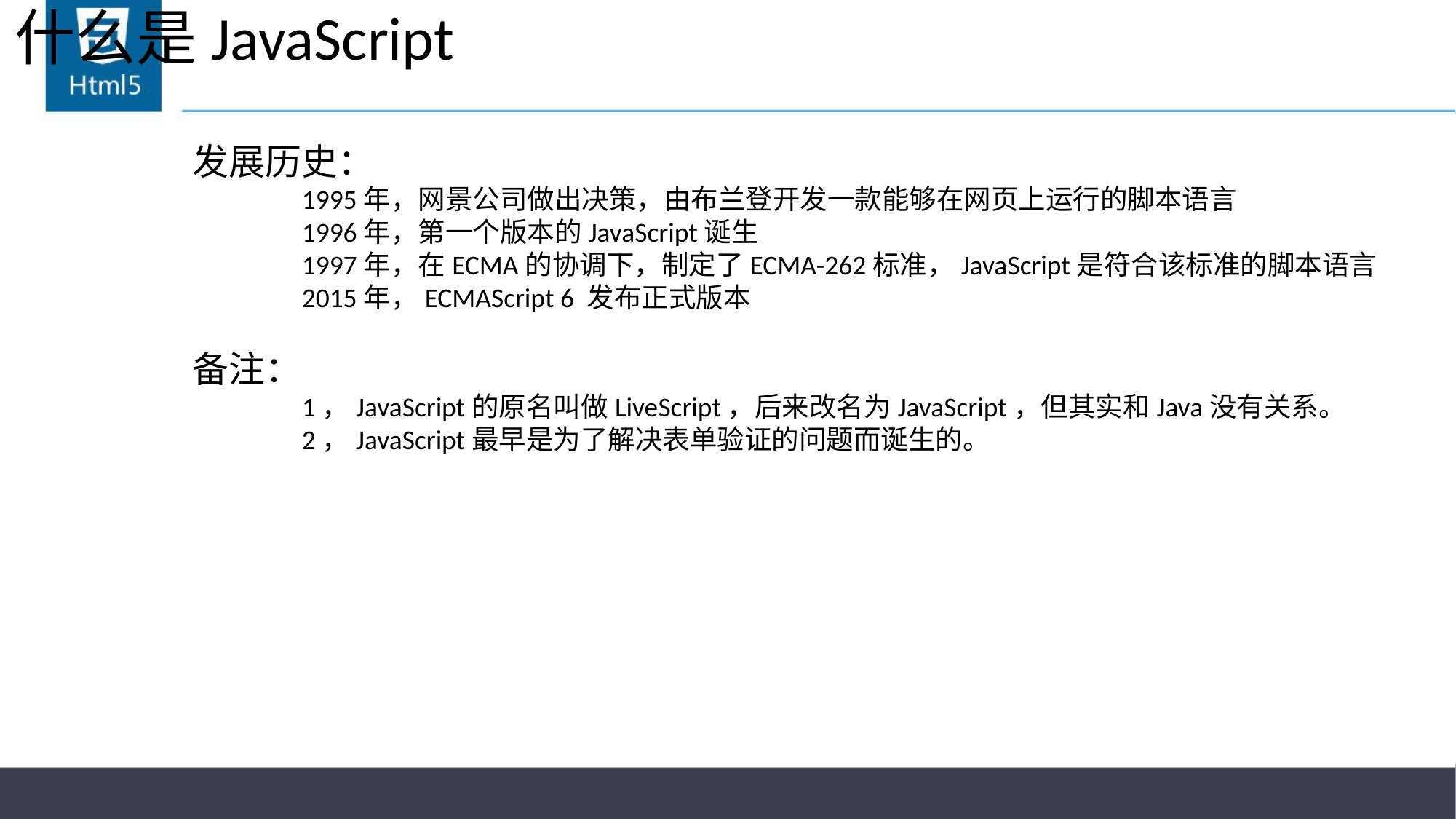

# 什么是JavaScript
发展历史：
	1995年，网景公司做出决策，由布兰登开发一款能够在网页上运行的脚本语言
	1996年，第一个版本的JavaScript诞生
	1997年，在ECMA的协调下，制定了ECMA-262标准，JavaScript是符合该标准的脚本语言
	2015年，ECMAScript 6 发布正式版本

备注：
	1，JavaScript的原名叫做LiveScript，后来改名为JavaScript，但其实和Java没有关系。
	2，JavaScript最早是为了解决表单验证的问题而诞生的。